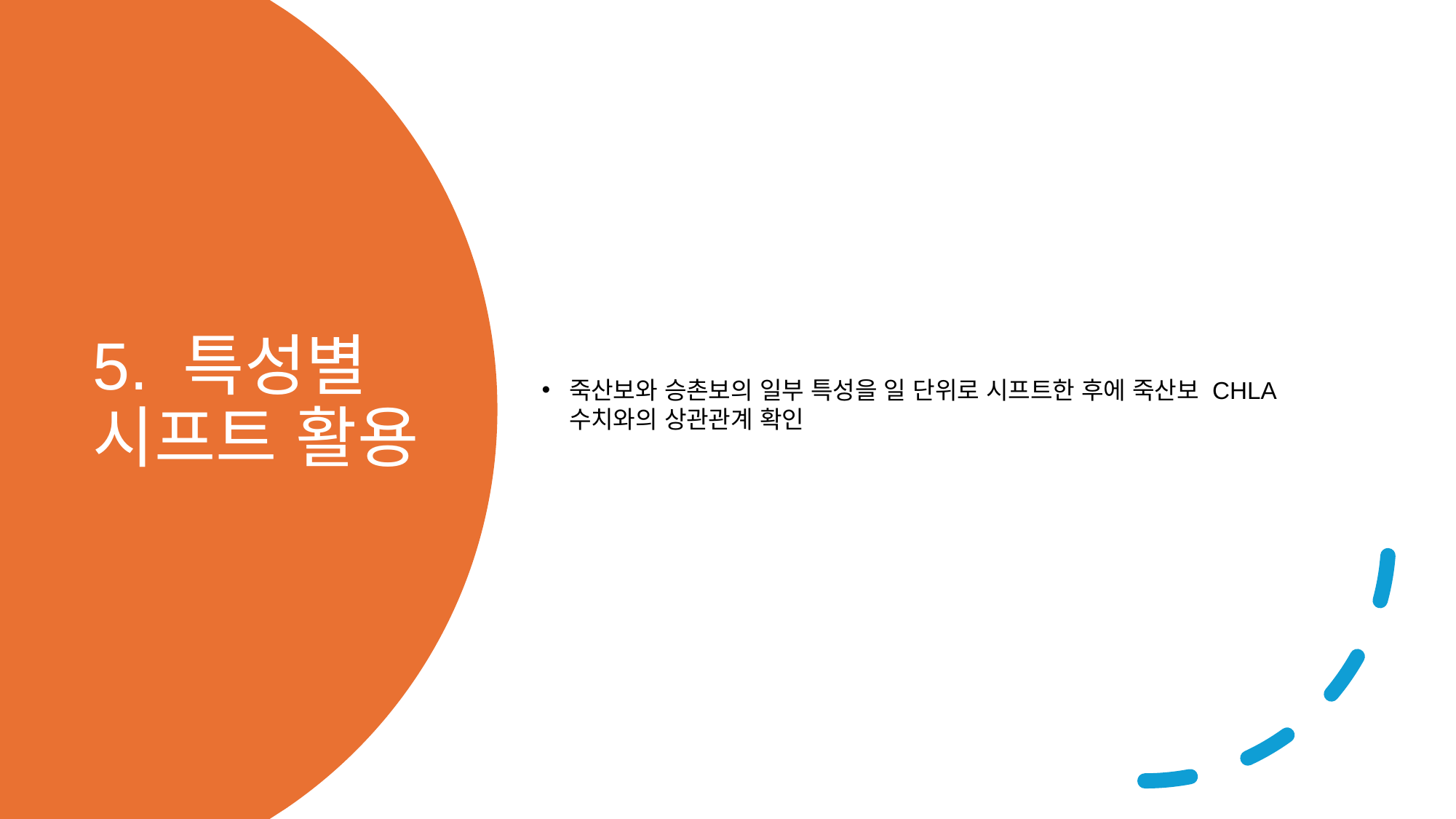

죽산보와 승촌보의 일부 특성을 일 단위로 시프트한 후에 죽산보 CHLA 수치와의 상관관계 확인
# 5. 특성별 시프트 활용